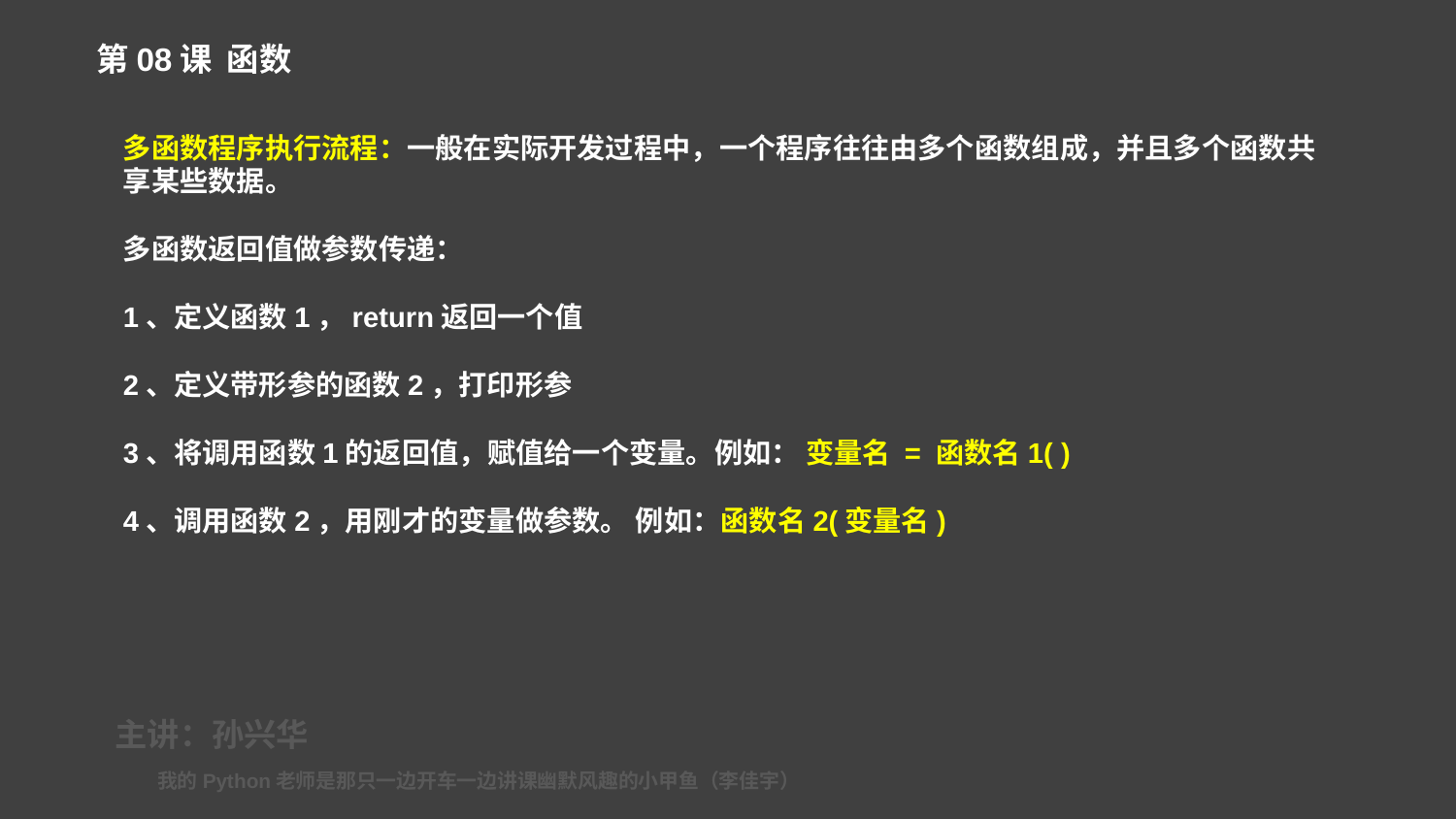

第08课  函数
多函数程序执行流程：一般在实际开发过程中，一个程序往往由多个函数组成，并且多个函数共享某些数据。

多函数返回值做参数传递：

1、定义函数1，return返回一个值

2、定义带形参的函数2，打印形参

3、将调用函数1的返回值，赋值给一个变量。例如： 变量名 = 函数名1( )

4、调用函数2，用刚才的变量做参数。 例如：函数名2(变量名)